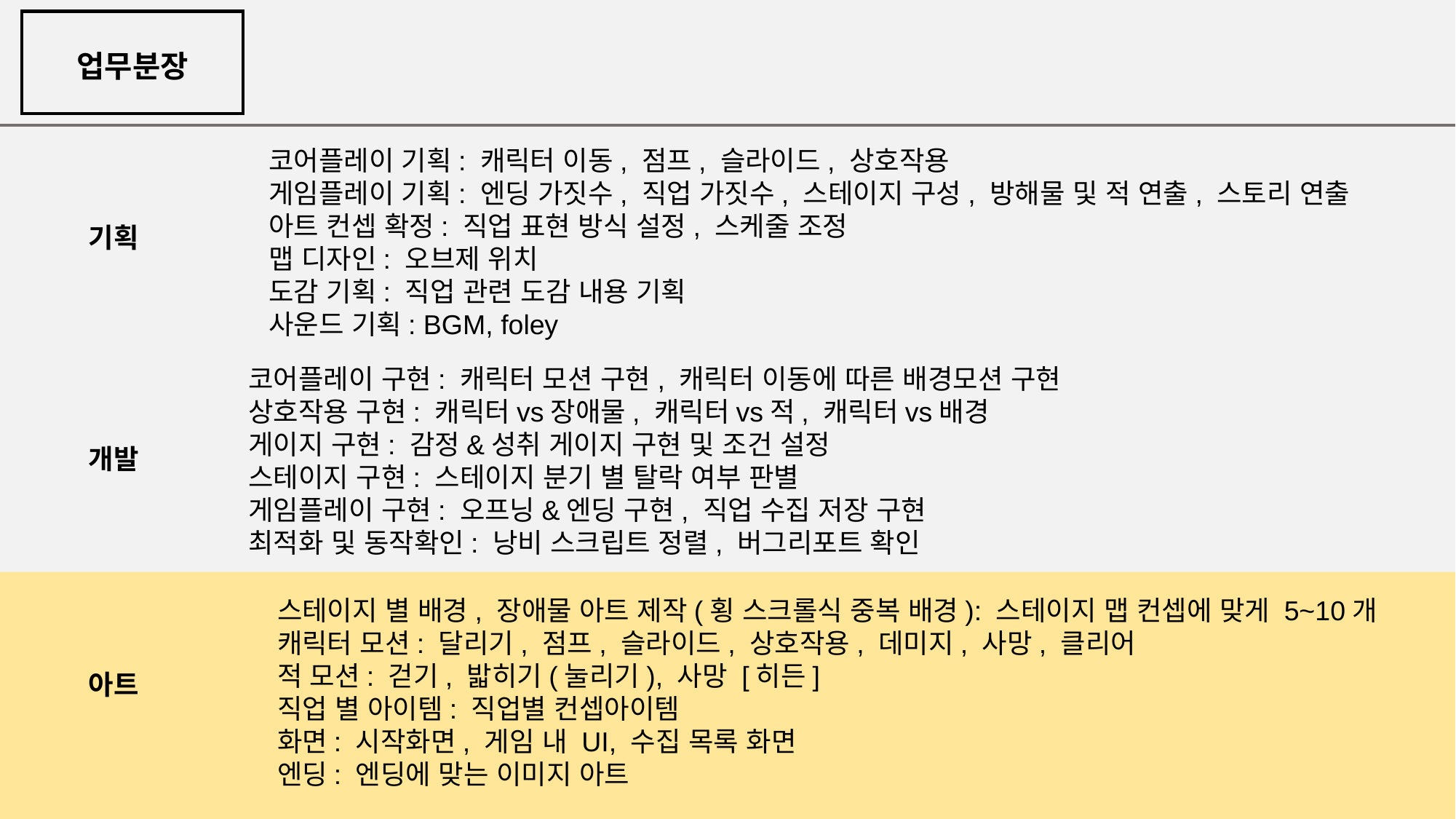

업무분장
코어플레이 기획: 캐릭터 이동, 점프, 슬라이드, 상호작용
게임플레이 기획: 엔딩 가짓수, 직업 가짓수, 스테이지 구성, 방해물 및 적 연출, 스토리 연출
아트 컨셉 확정: 직업 표현 방식 설정, 스케줄 조정
맵 디자인: 오브제 위치
도감 기획: 직업 관련 도감 내용 기획
사운드 기획: BGM, foley
기획
코어플레이 구현: 캐릭터 모션 구현, 캐릭터 이동에 따른 배경모션 구현
상호작용 구현: 캐릭터vs장애물, 캐릭터vs적, 캐릭터vs배경
게이지 구현: 감정&성취 게이지 구현 및 조건 설정
스테이지 구현: 스테이지 분기 별 탈락 여부 판별
게임플레이 구현: 오프닝&엔딩 구현, 직업 수집 저장 구현
최적화 및 동작확인: 낭비 스크립트 정렬, 버그리포트 확인
개발

스테이지 별 배경, 장애물 아트 제작(횡 스크롤식 중복 배경): 스테이지 맵 컨셉에 맞게 5~10개
캐릭터 모션: 달리기, 점프, 슬라이드, 상호작용, 데미지, 사망, 클리어
적 모션: 걷기, 밟히기(눌리기), 사망 [히든]
직업 별 아이템: 직업별 컨셉아이템
화면: 시작화면, 게임 내 UI, 수집 목록 화면
엔딩: 엔딩에 맞는 이미지 아트
아트